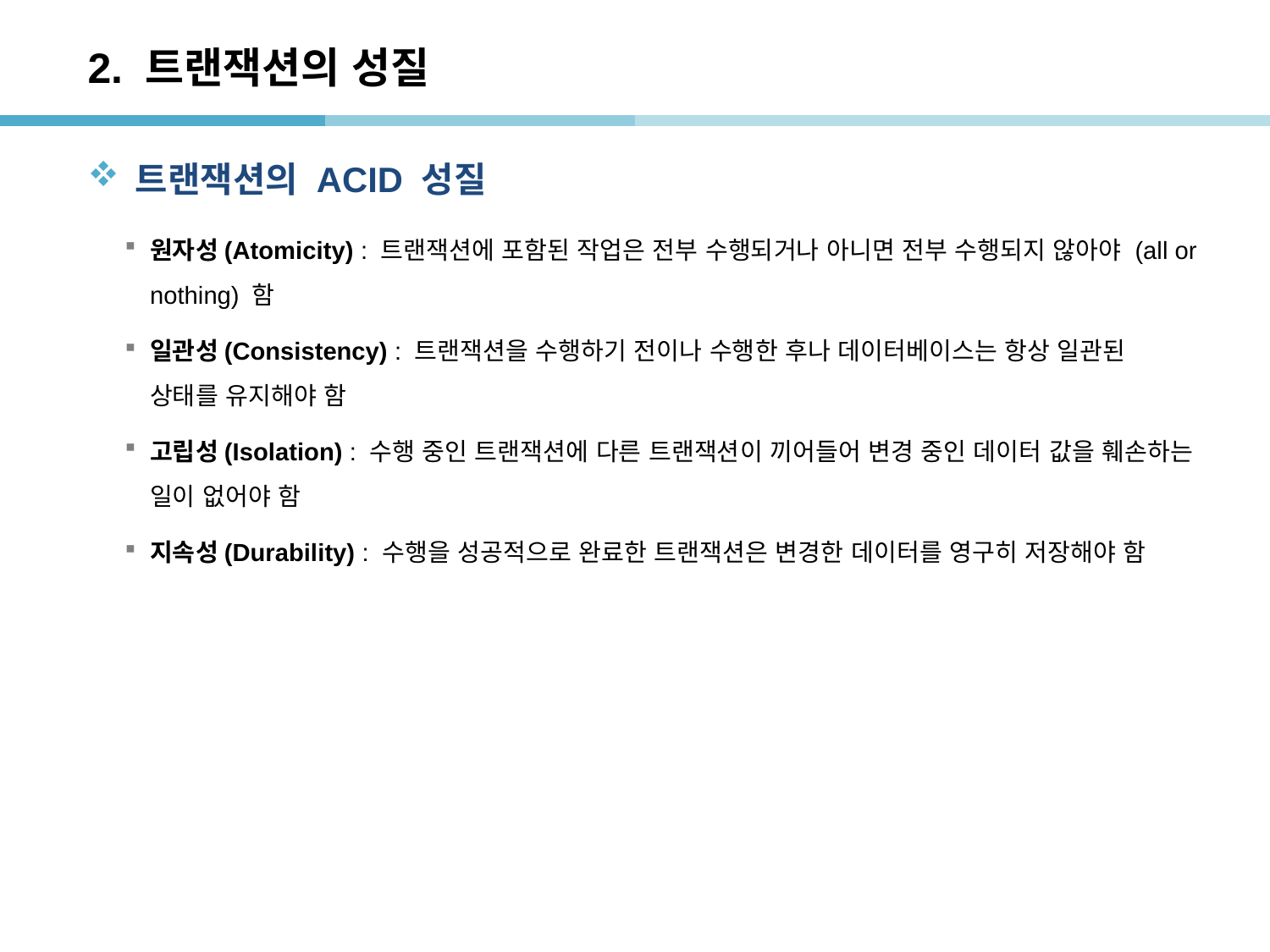

# 2. 트랜잭션의 성질
트랜잭션의 ACID 성질

원자성(Atomicity) : 트랜잭션에 포함된 작업은 전부 수행되거나 아니면 전부 수행되지 않아야 (all or nothing) 함
일관성(Consistency) : 트랜잭션을 수행하기 전이나 수행한 후나 데이터베이스는 항상 일관된    상태를 유지해야 함
고립성(Isolation) : 수행 중인 트랜잭션에 다른 트랜잭션이 끼어들어 변경 중인 데이터 값을 훼손하는 일이 없어야 함
지속성(Durability) : 수행을 성공적으로 완료한 트랜잭션은 변경한 데이터를 영구히 저장해야 함